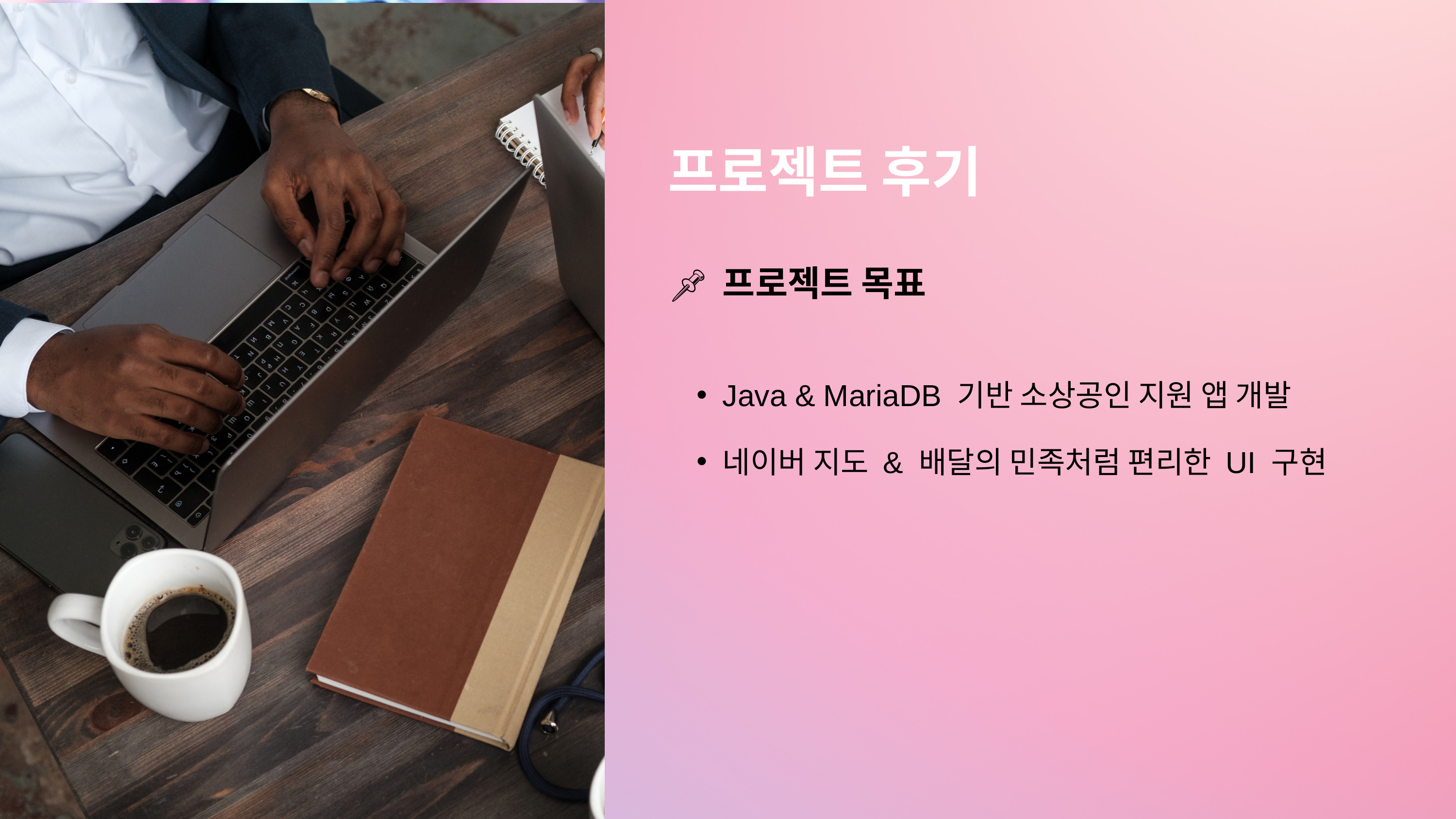

프로젝트 후기
📌 프로젝트 목표

Java & MariaDB 기반 소상공인 지원 앱 개발
네이버 지도 & 배달의 민족처럼 편리한 UI 구현